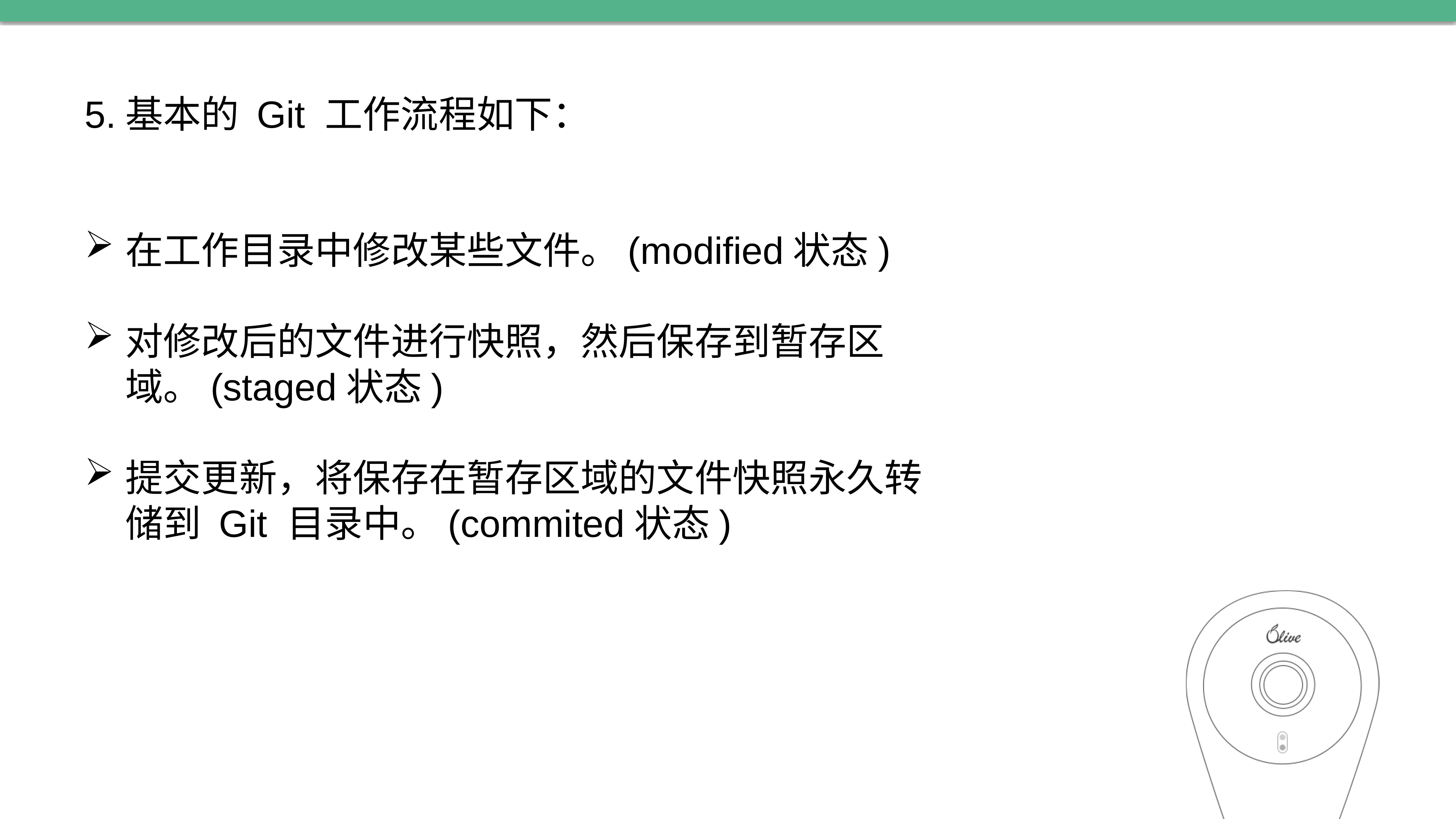

5.基本的 Git 工作流程如下：

在工作目录中修改某些文件。(modified状态)

对修改后的文件进行快照，然后保存到暂存区域。(staged状态)

提交更新，将保存在暂存区域的文件快照永久转储到 Git 目录中。(commited状态)